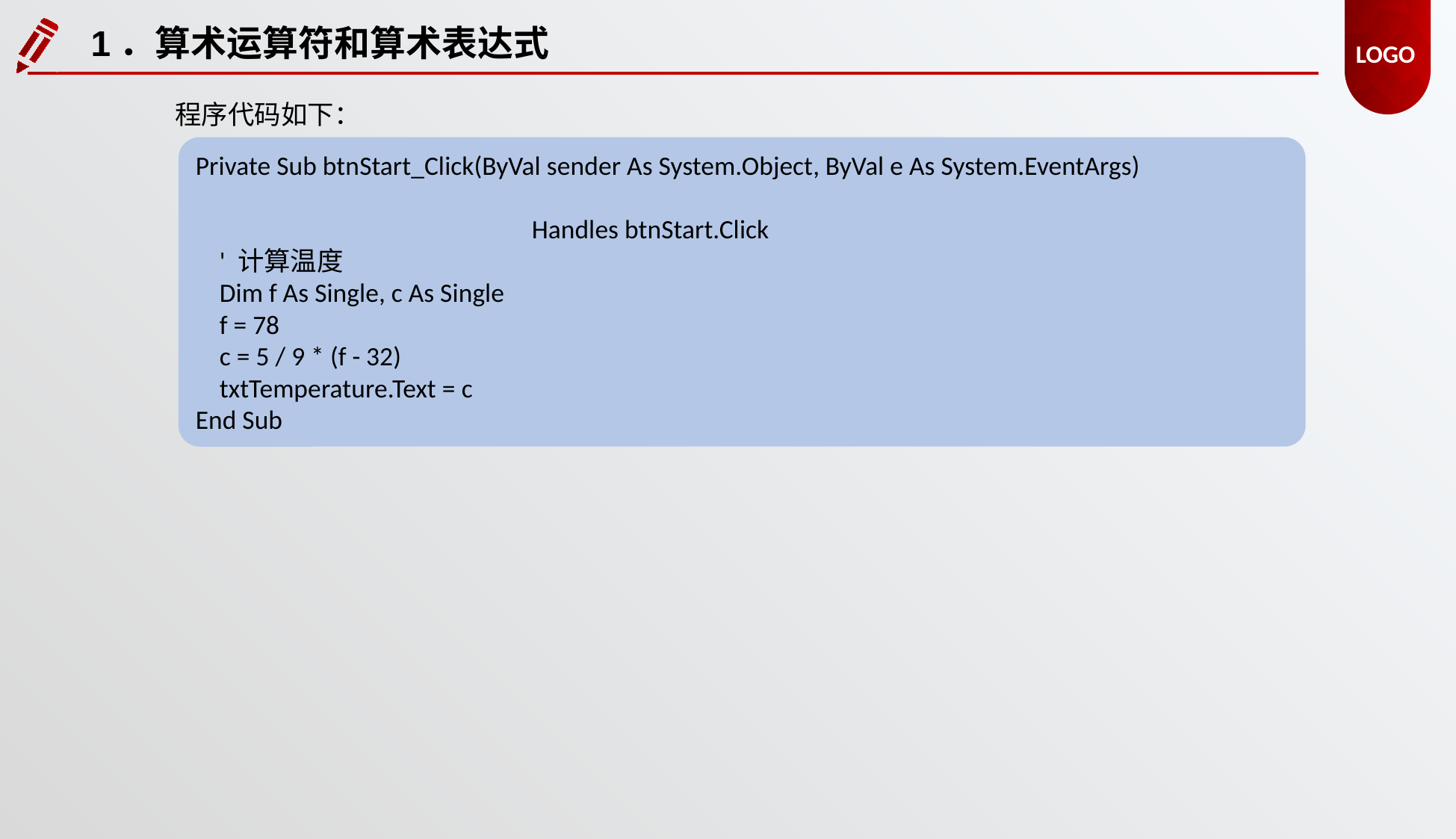

1．算术运算符和算术表达式
程序代码如下：
Private Sub btnStart_Click(ByVal sender As System.Object, ByVal e As System.EventArgs)
												Handles btnStart.Click
    ' 计算温度
    Dim f As Single, c As Single
    f = 78
    c = 5 / 9 * (f - 32)
    txtTemperature.Text = c
End Sub